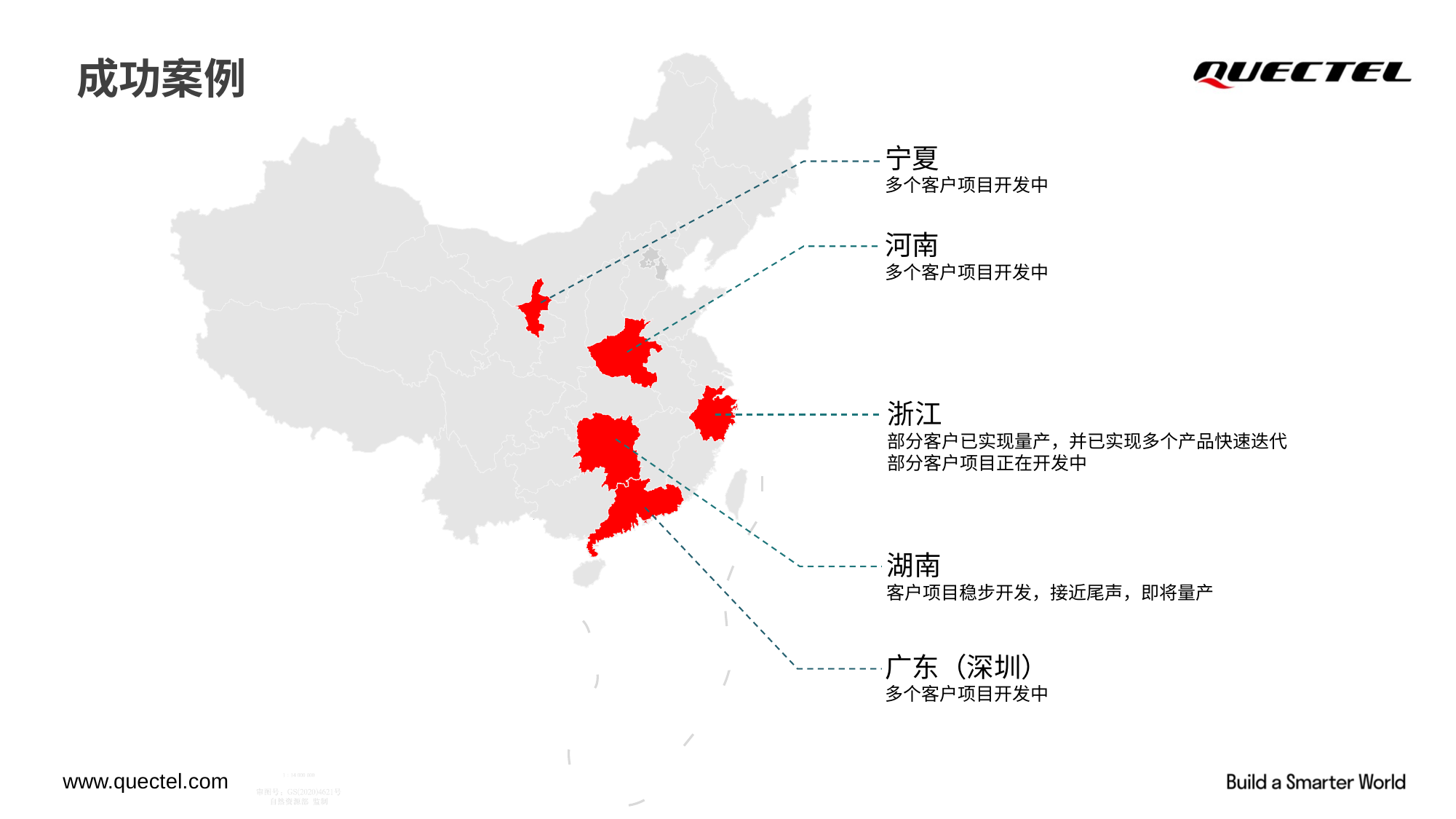

成功案例

宁夏
多个客户项目开发中

河南
多个客户项目开发中

浙江
部分客户已实现量产，并已实现多个产品快速迭代
部分客户项目正在开发中

湖南
客户项目稳步开发，接近尾声，即将量产
广东（深圳）
多个客户项目开发中